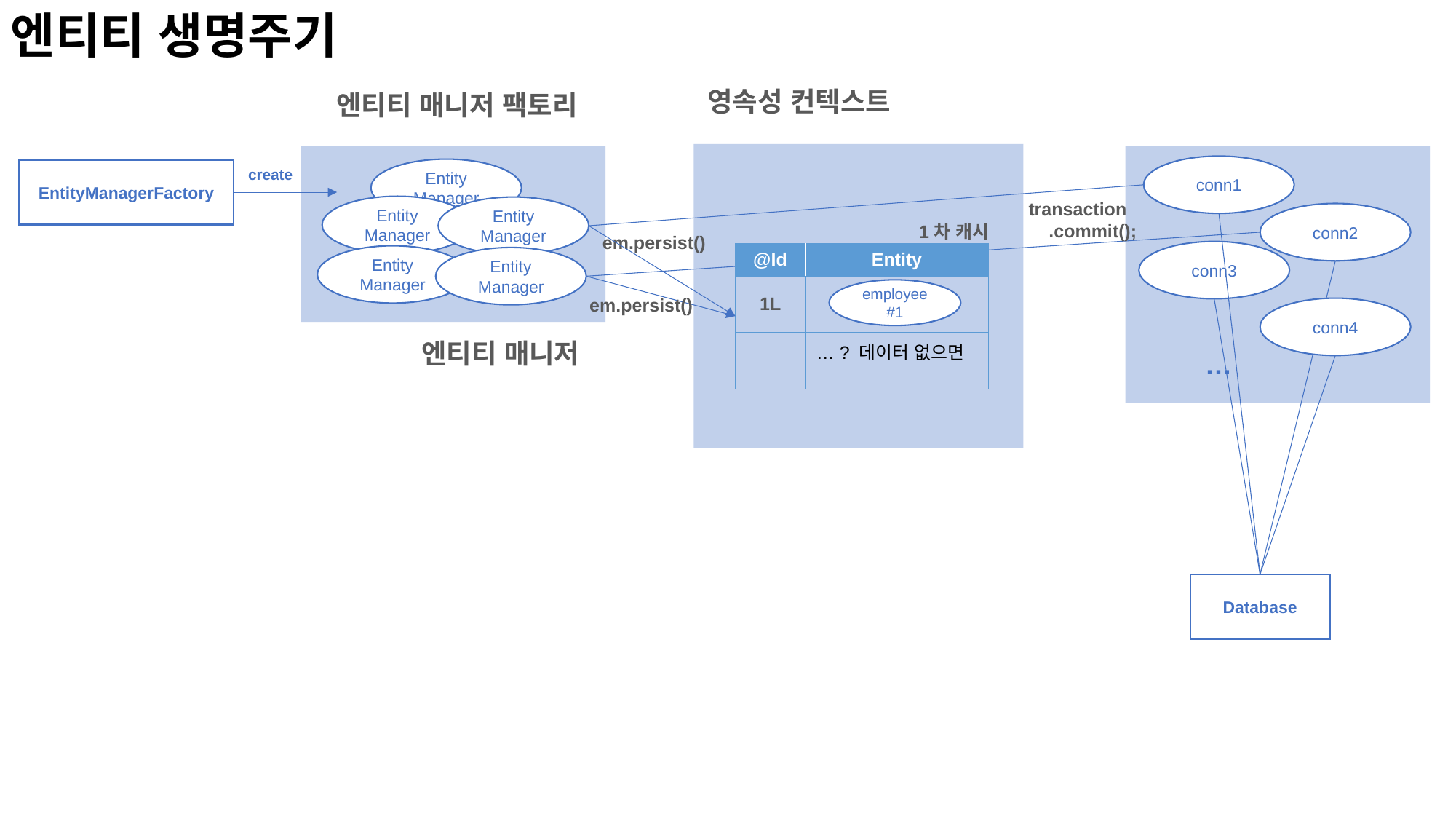

엔티티 생명주기
영속성 컨텍스트
엔티티 매니저 팩토리

conn1
Entity
Manager
create
EntityManagerFactory
transaction
    .commit();
Entity
Manager
Entity
Manager
conn2
1차 캐시
em.persist()
conn3
| @Id | Entity |
| --- | --- |
| 1L |  |
|  | … ? 데이터 없으면 |
Entity
Manager
Entity
Manager
employee #1
em.persist()
conn4
엔티티 매니저
…
Database